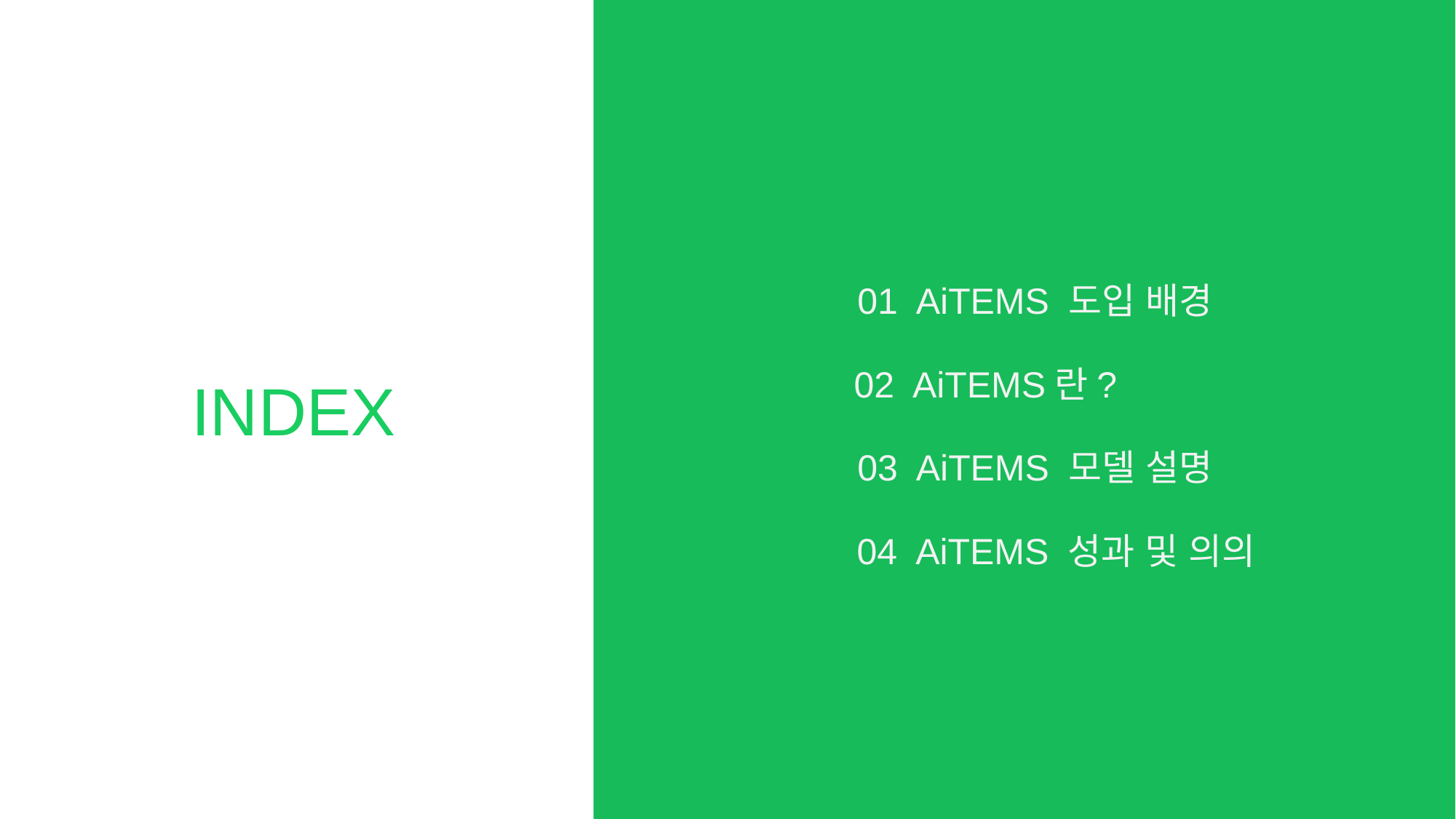

01  AiTEMS 도입 배경
02  AiTEMS란?
INDEX
03  AiTEMS 모델 설명
04  AiTEMS 성과 및 의의